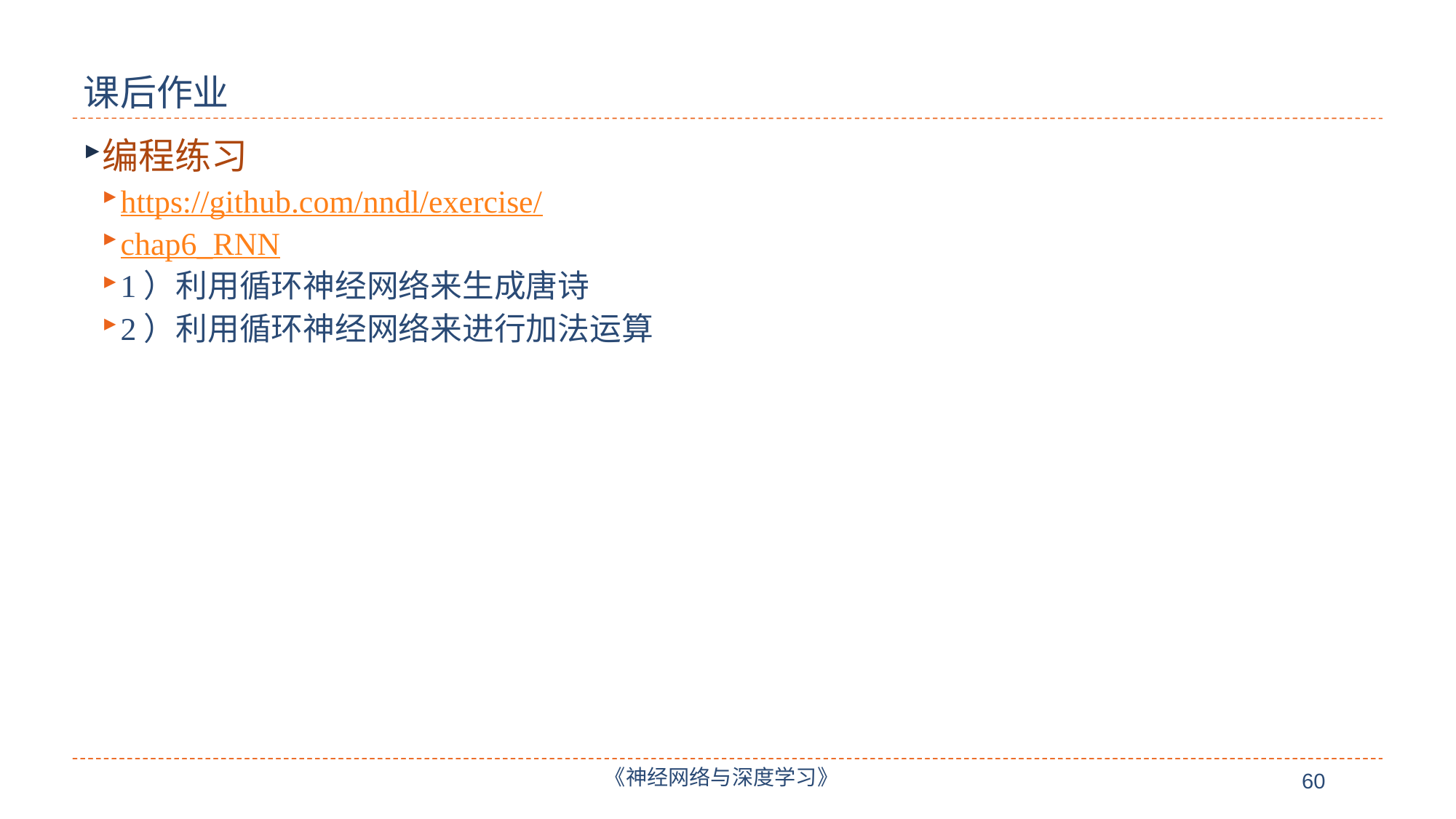

# 课后作业
编程练习
https://github.com/nndl/exercise/
chap6_RNN
1）利用循环神经网络来生成唐诗
2）利用循环神经网络来进行加法运算